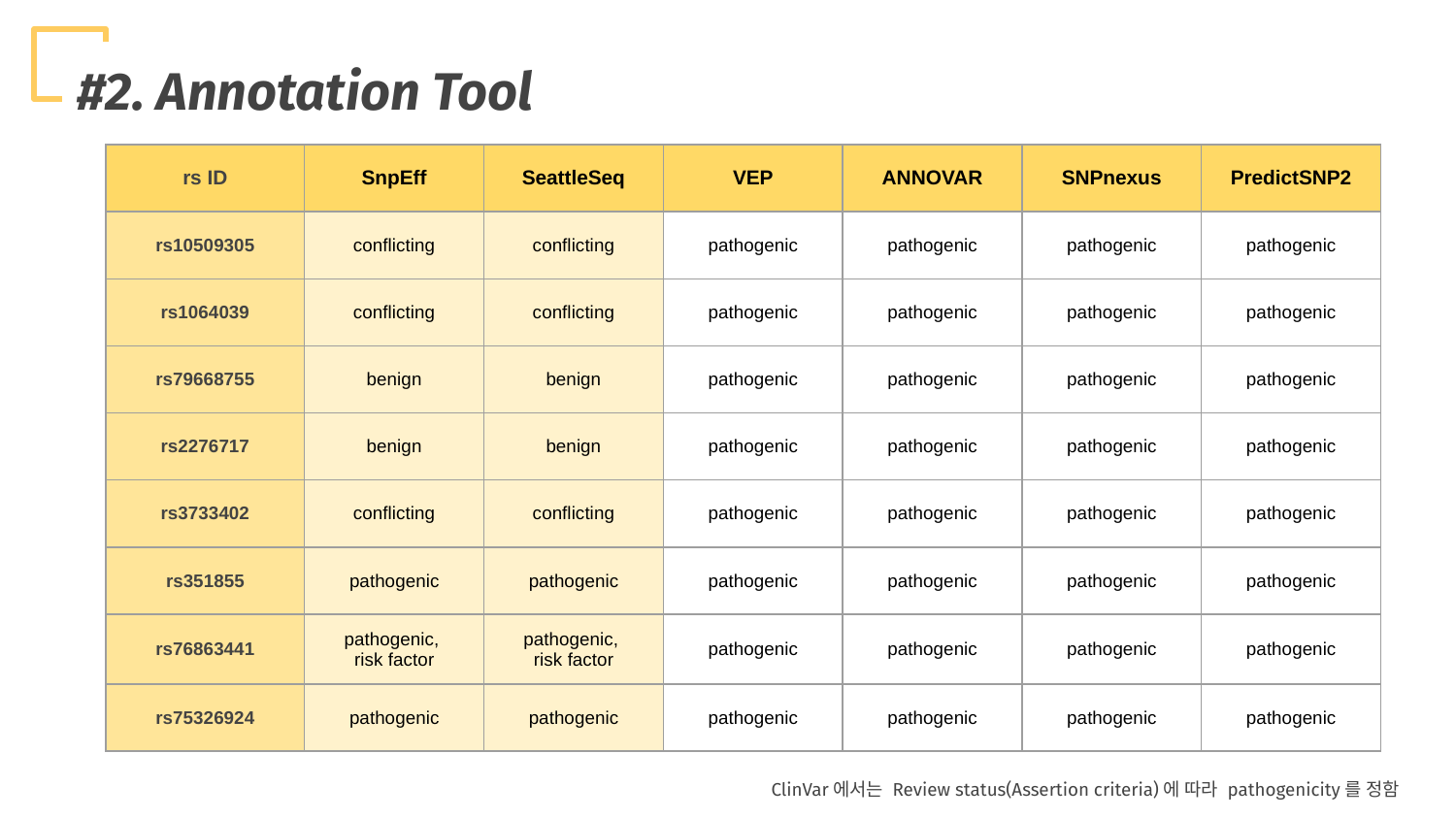

#2. Annotation Tool
| rs ID | SnpEff | SeattleSeq | VEP | ANNOVAR | SNPnexus | PredictSNP2 |
| --- | --- | --- | --- | --- | --- | --- |
| rs10509305 | conflicting | conflicting | pathogenic | pathogenic | pathogenic | pathogenic |
| rs1064039 | conflicting | conflicting | pathogenic | pathogenic | pathogenic | pathogenic |
| rs79668755 | benign | benign | pathogenic | pathogenic | pathogenic | pathogenic |
| rs2276717 | benign | benign | pathogenic | pathogenic | pathogenic | pathogenic |
| rs3733402 | conflicting | conflicting | pathogenic | pathogenic | pathogenic | pathogenic |
| rs351855 | pathogenic | pathogenic | pathogenic | pathogenic | pathogenic | pathogenic |
| rs76863441 | pathogenic, risk factor | pathogenic, risk factor | pathogenic | pathogenic | pathogenic | pathogenic |
| rs75326924 | pathogenic | pathogenic | pathogenic | pathogenic | pathogenic | pathogenic |
ClinVar에서는 Review status(Assertion criteria)에 따라 pathogenicity를 정함